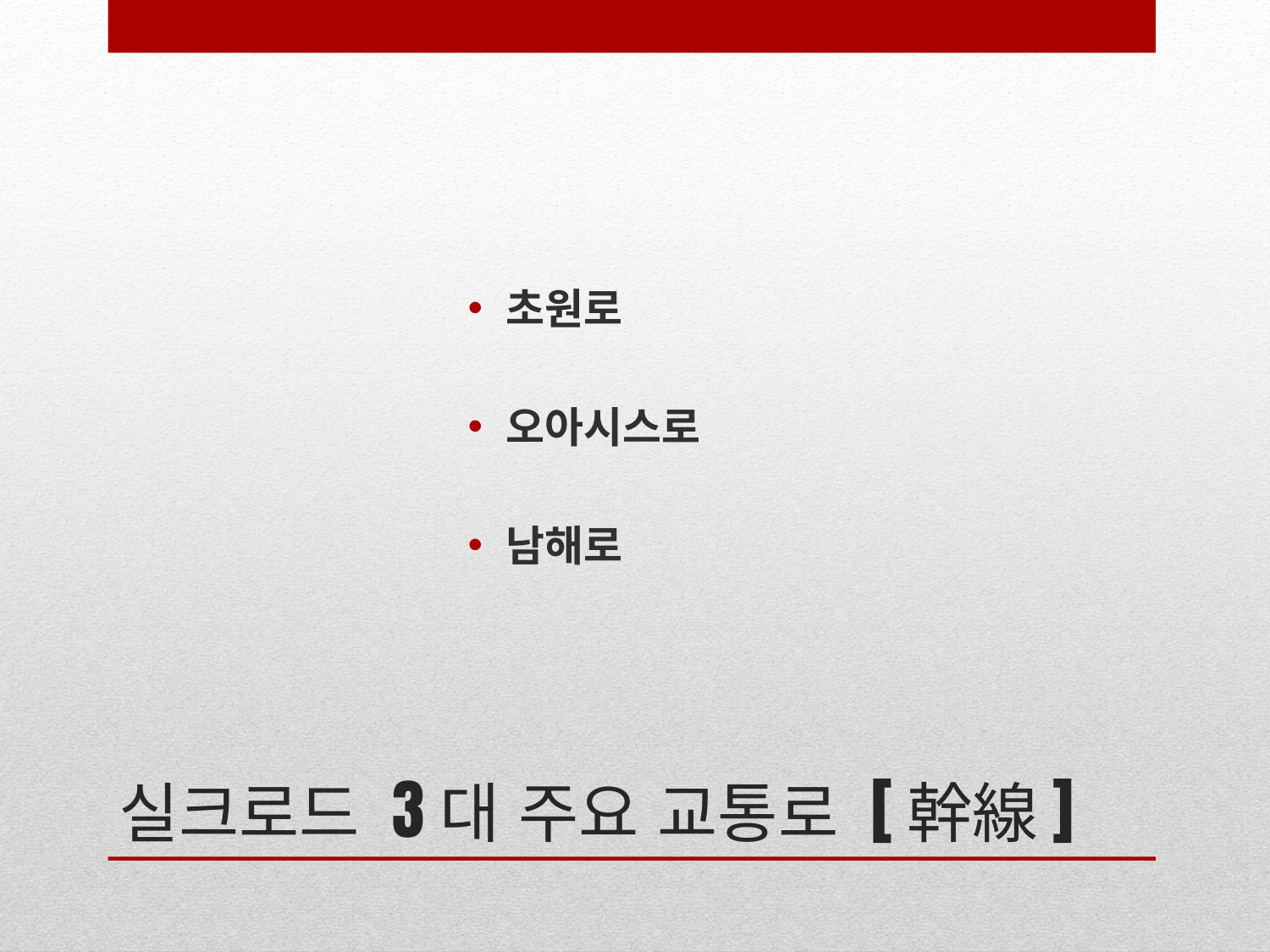

초원로

오아시스로

남해로
# 실크로드 3대 주요 교통로 [幹線]